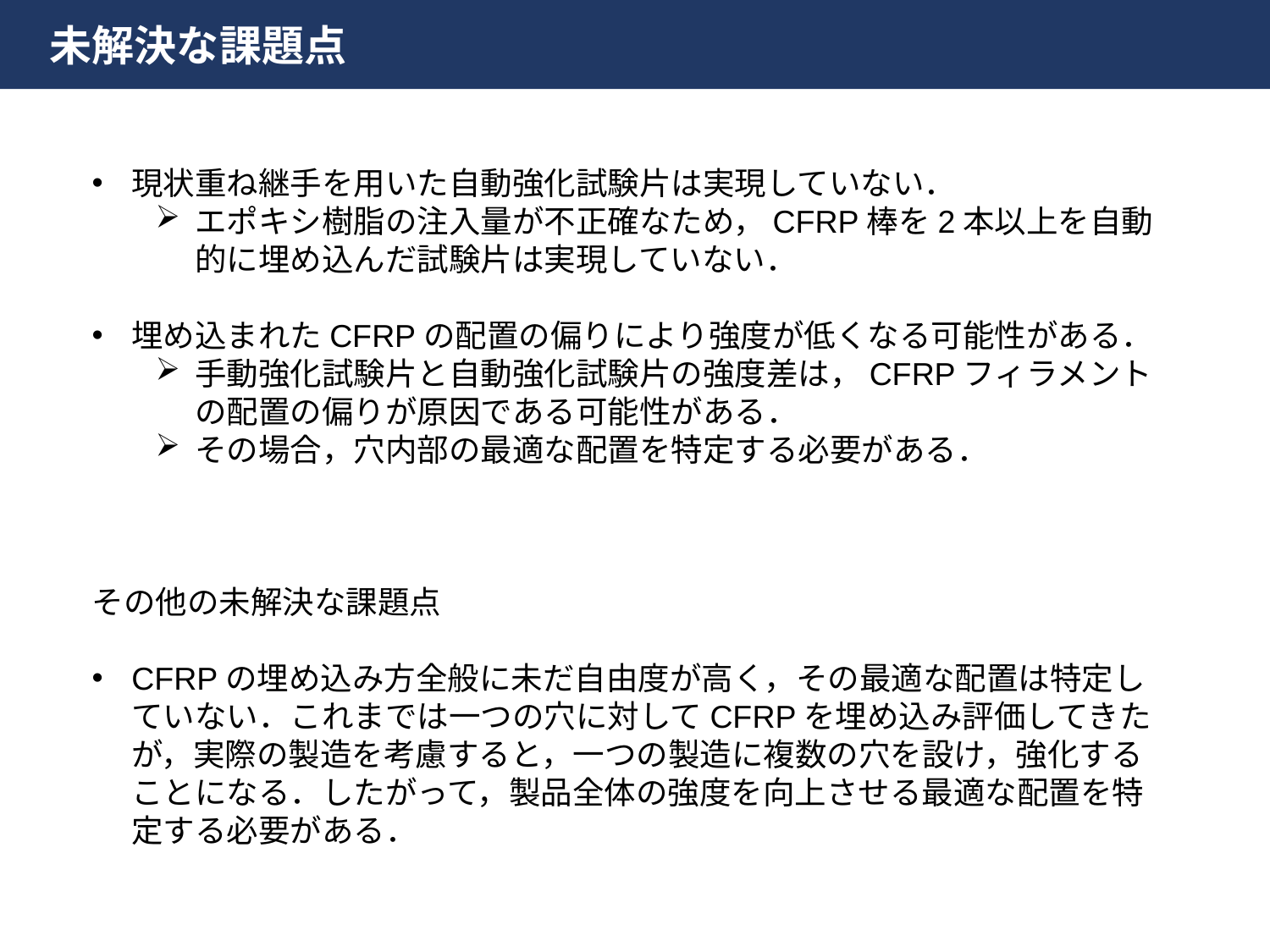

未解決な課題点
現状重ね継手を用いた自動強化試験片は実現していない．
エポキシ樹脂の注入量が不正確なため，CFRP棒を2本以上を自動的に埋め込んだ試験片は実現していない．

埋め込まれたCFRPの配置の偏りにより強度が低くなる可能性がある．
手動強化試験片と自動強化試験片の強度差は，CFRPフィラメントの配置の偏りが原因である可能性がある．
その場合，穴内部の最適な配置を特定する必要がある．

その他の未解決な課題点

CFRPの埋め込み方全般に未だ自由度が高く，その最適な配置は特定していない．これまでは一つの穴に対してCFRPを埋め込み評価してきたが，実際の製造を考慮すると，一つの製造に複数の穴を設け，強化することになる．したがって，製品全体の強度を向上させる最適な配置を特定する必要がある．